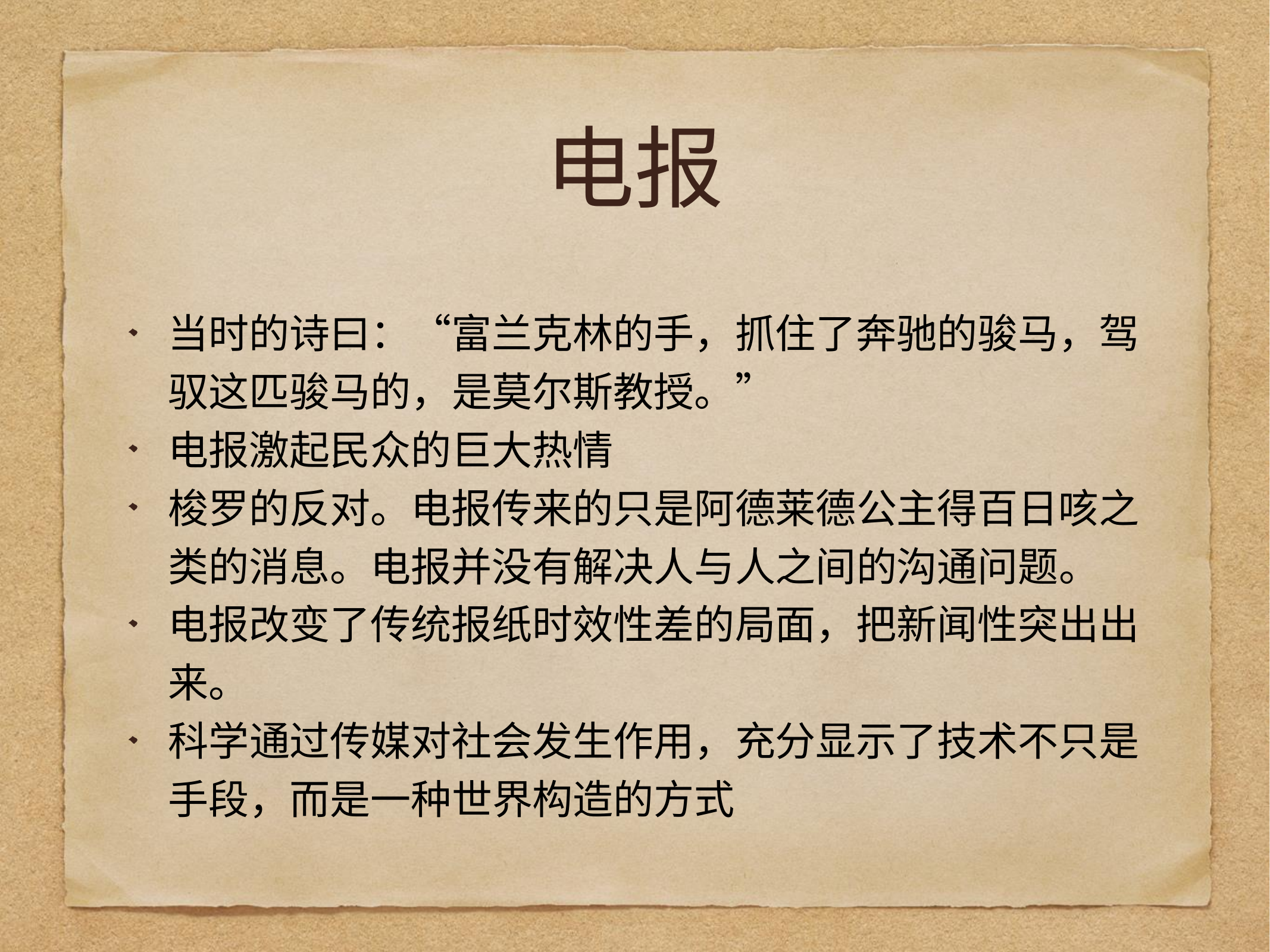

# 电报
当时的诗曰：“富兰克林的手，抓住了奔驰的骏马，驾驭这匹骏马的，是莫尔斯教授。”
电报激起民众的巨大热情
梭罗的反对。电报传来的只是阿德莱德公主得百日咳之类的消息。电报并没有解决人与人之间的沟通问题。
电报改变了传统报纸时效性差的局面，把新闻性突出出来。
科学通过传媒对社会发生作用，充分显示了技术不只是手段，而是一种世界构造的方式